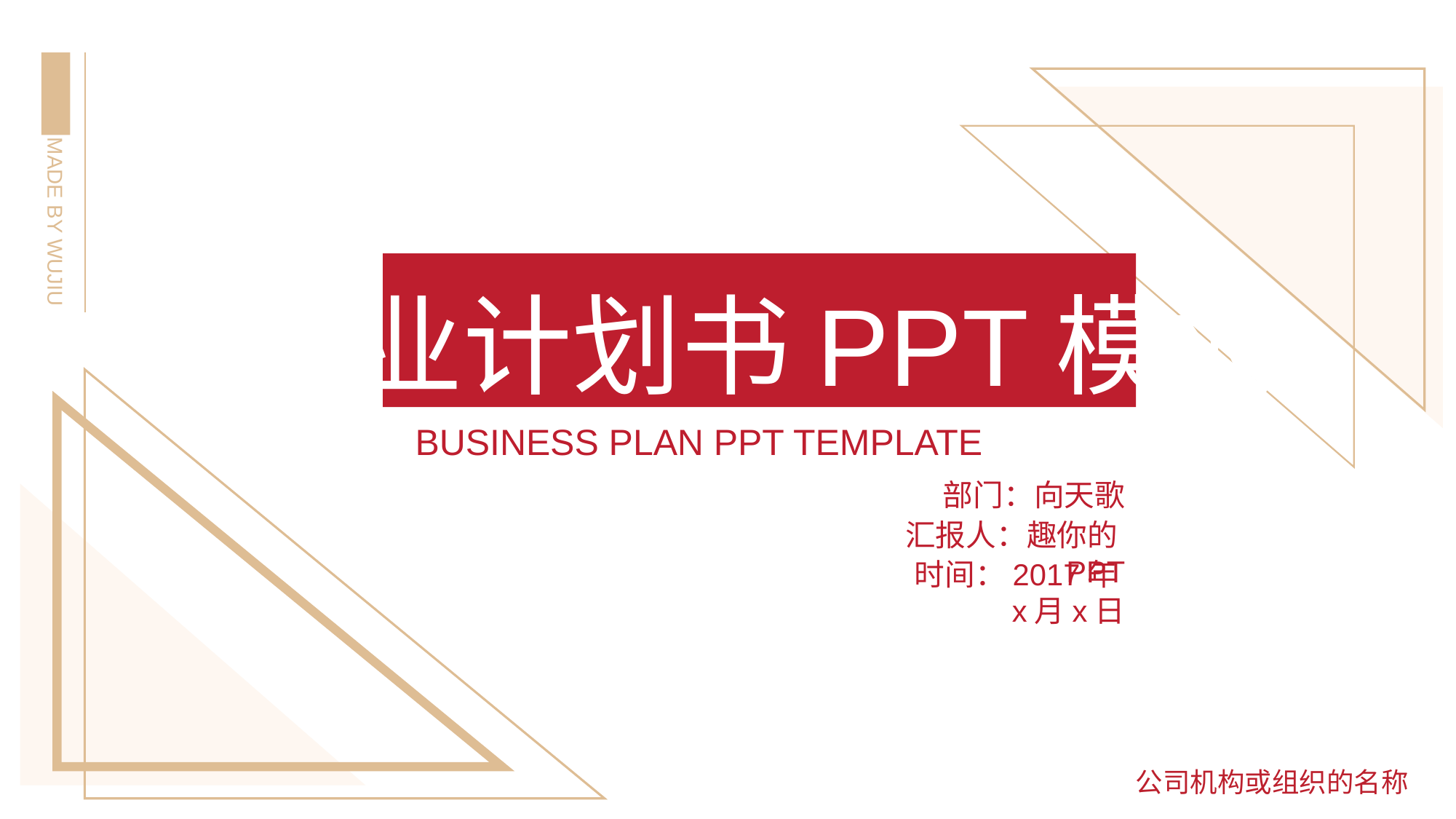

MADE BY WUJIU

商业计划书PPT模板

BUSINESS PLAN PPT TEMPLATE
部门：向天歌
汇报人：趣你的PPT
时间：2017年x月x日

公司机构或组织的名称